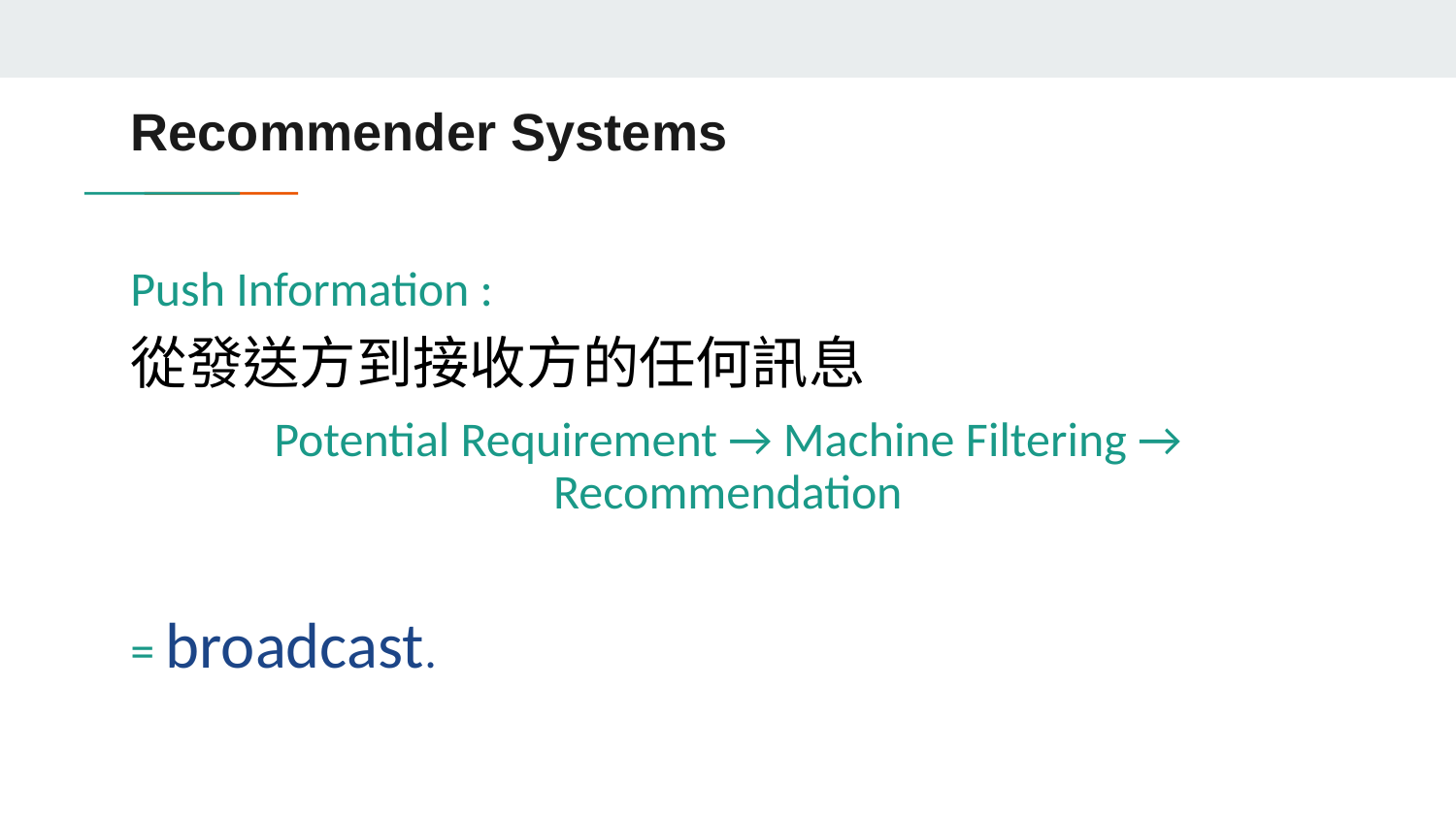

# Recommender Systems
Push Information :
從發送方到接收方的任何訊息
Potential Requirement → Machine Filtering → Recommendation

= broadcast.